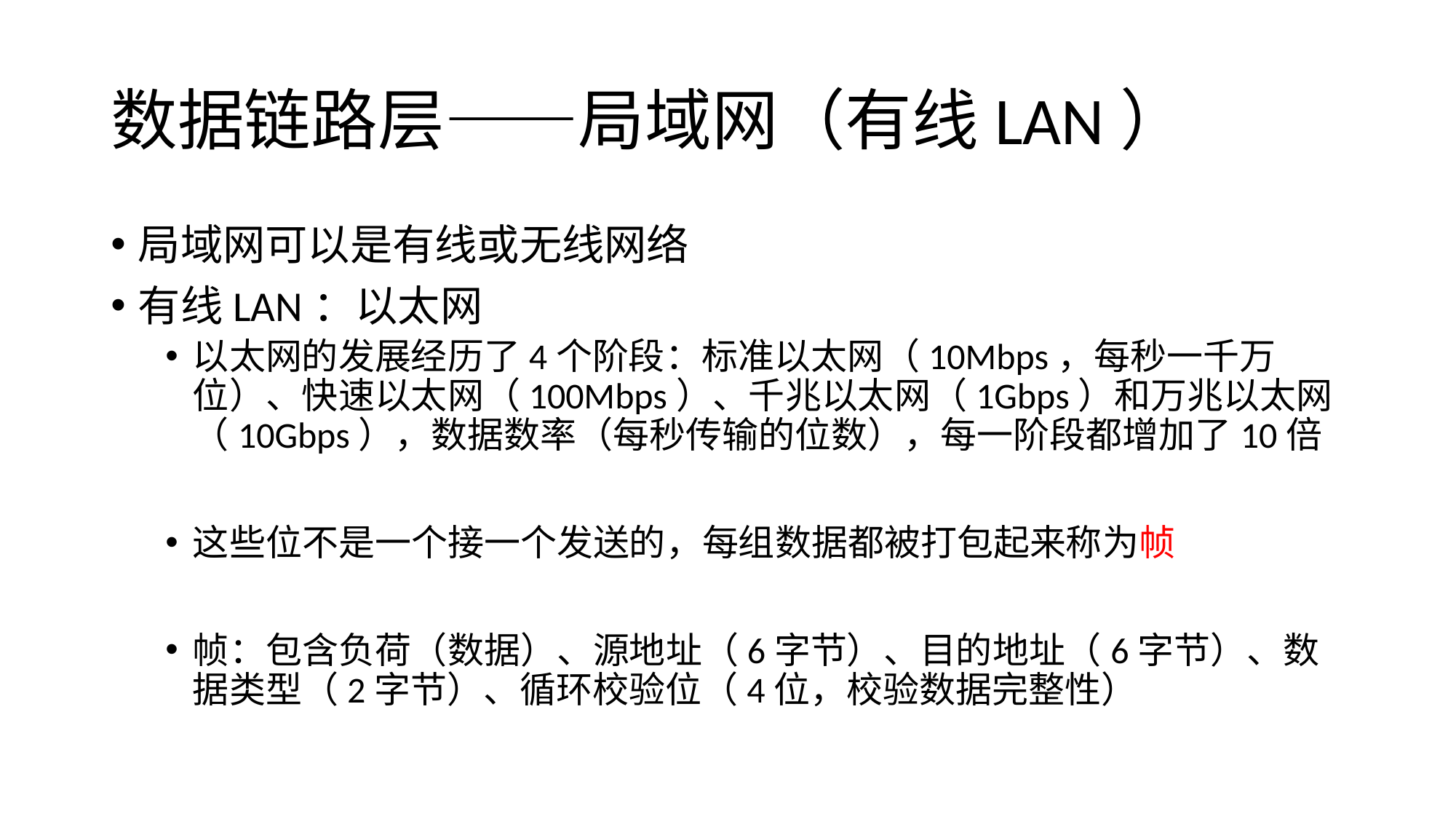

# 数据链路层——局域网（有线LAN）
局域网可以是有线或无线网络
有线LAN：以太网
以太网的发展经历了4个阶段：标准以太网（10Mbps，每秒一千万位）、快速以太网（100Mbps）、千兆以太网（1Gbps）和万兆以太网（10Gbps），数据数率（每秒传输的位数），每一阶段都增加了10倍

这些位不是一个接一个发送的，每组数据都被打包起来称为帧

帧：包含负荷（数据）、源地址（6字节）、目的地址（6字节）、数据类型（2字节）、循环校验位（4位，校验数据完整性）